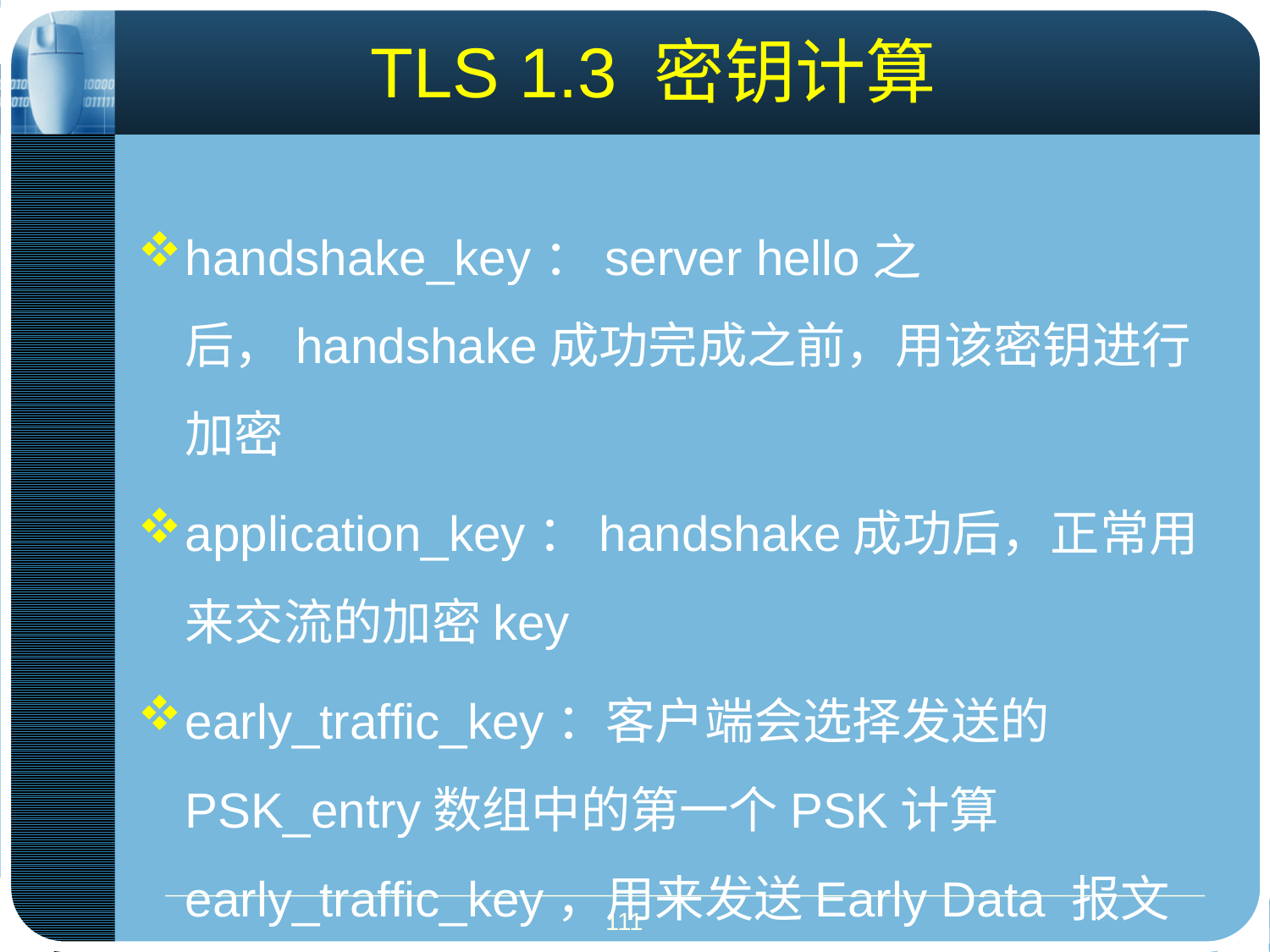

TLS 1.3 密钥计算

handshake_key：server hello之后，handshake成功完成之前，用该密钥进行加密
application_key：handshake成功后，正常用来交流的加密key
early_traffic_key：客户端会选择发送的PSK_entry数组中的第一个PSK计算early_traffic_key，用来发送Early Data 报文
111